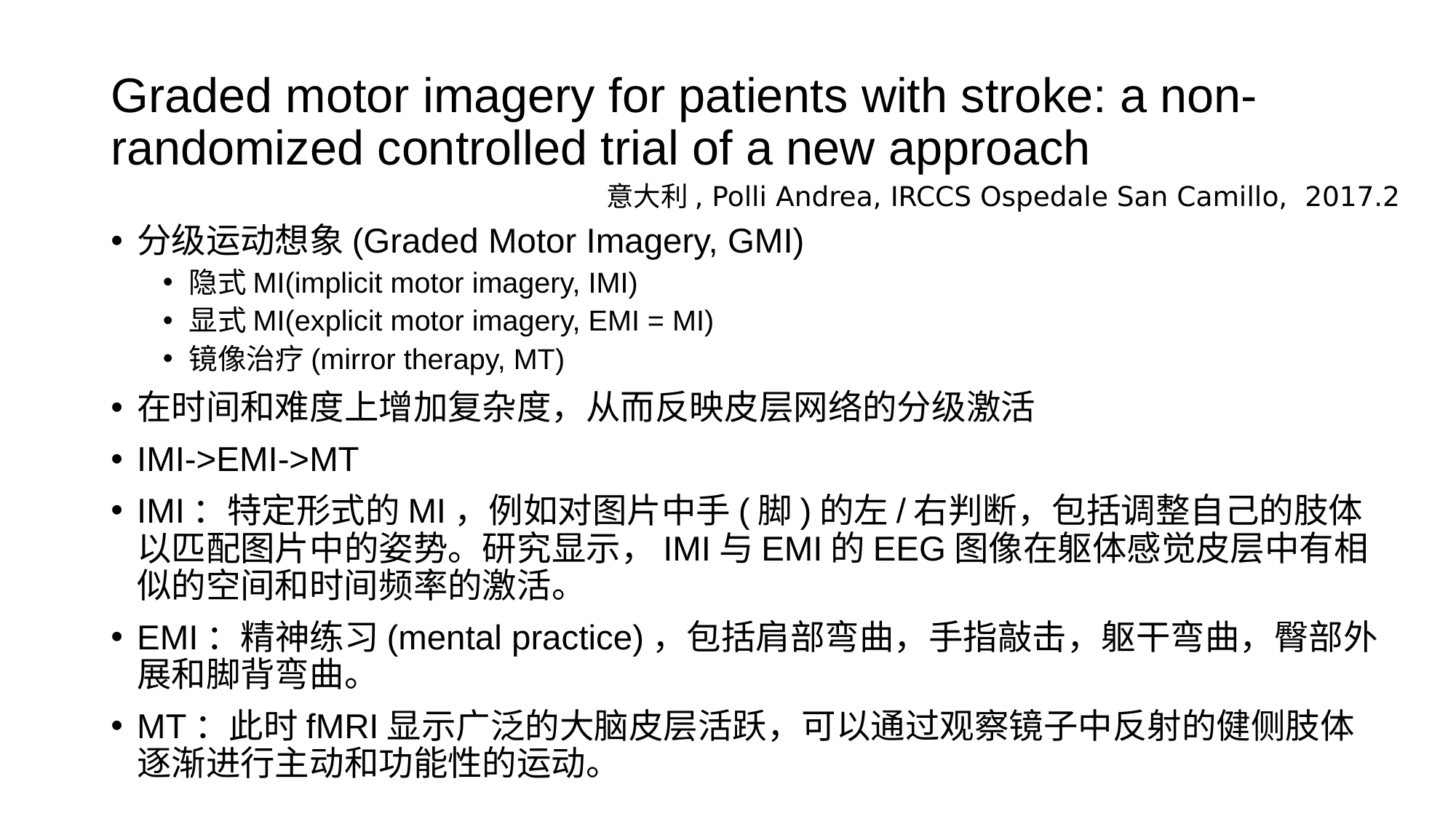

# Graded motor imagery for patients with stroke: a non-randomized controlled trial of a new approach
意大利, Polli Andrea, IRCCS Ospedale San Camillo,  2017.2
分级运动想象(Graded Motor Imagery, GMI)
隐式MI(implicit motor imagery, IMI)
显式MI(explicit motor imagery, EMI = MI)
镜像治疗(mirror therapy, MT)
在时间和难度上增加复杂度，从而反映皮层网络的分级激活
IMI->EMI->MT
IMI：特定形式的MI，例如对图片中手(脚)的左/右判断，包括调整自己的肢体以匹配图片中的姿势。研究显示，IMI与EMI的EEG图像在躯体感觉皮层中有相似的空间和时间频率的激活。
EMI：精神练习(mental practice)，包括肩部弯曲，手指敲击，躯干弯曲，臀部外展和脚背弯曲。
MT：此时fMRI显示广泛的大脑皮层活跃，可以通过观察镜子中反射的健侧肢体逐渐进行主动和功能性的运动。